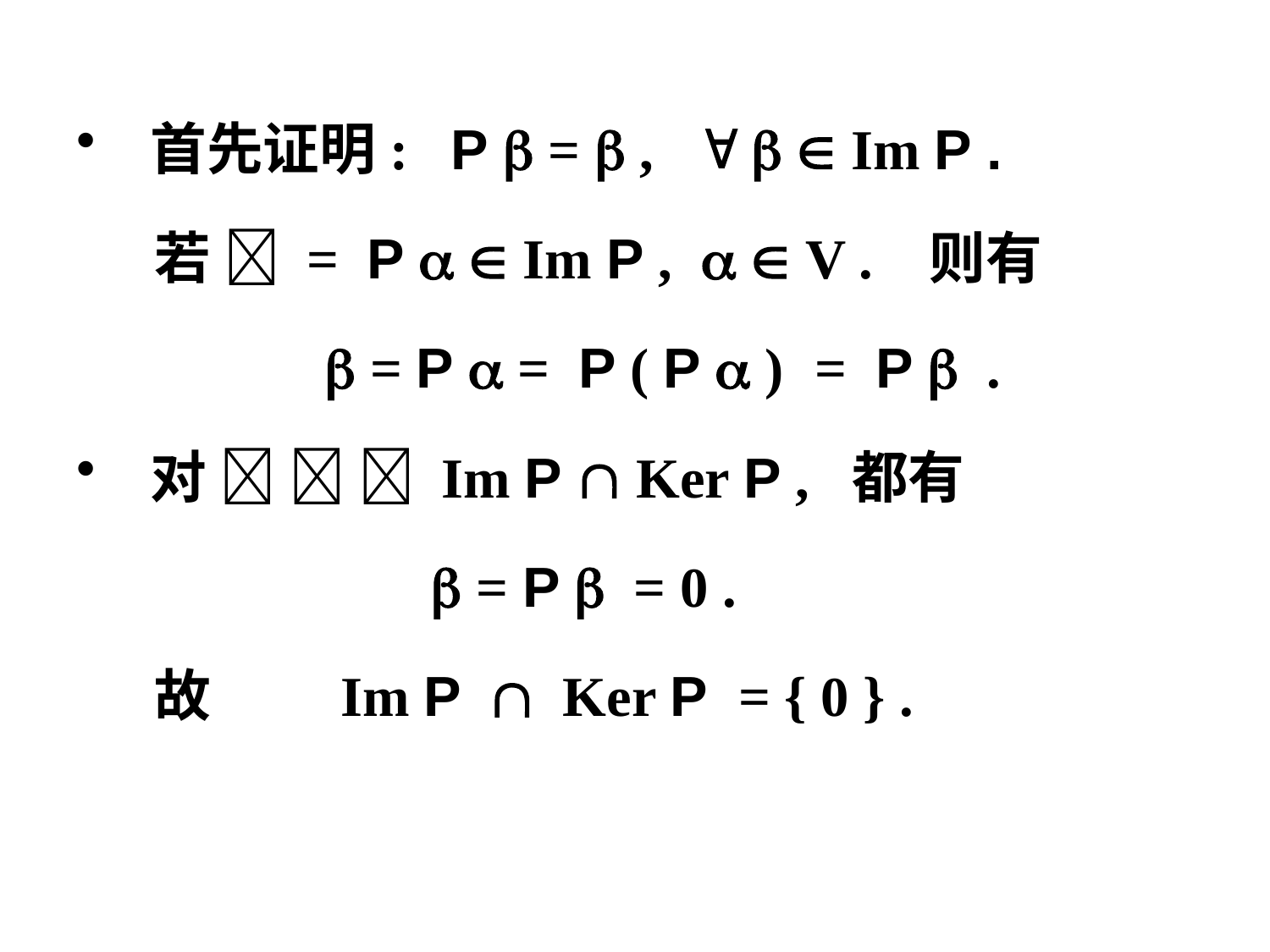

首先证明:   P β = β ,   ∀ β ∈ Im P .
     若 β =  P α ∈ Im P ,  α ∈ V .   则有
                 β = P α =  P ( P α )  =  P β  .
 对 ∀ β ∈ Im P ∩ Ker P ,  都有
                         β = P β  = 0 .
     故         Im P  ∩  Ker P  = { 0 } .